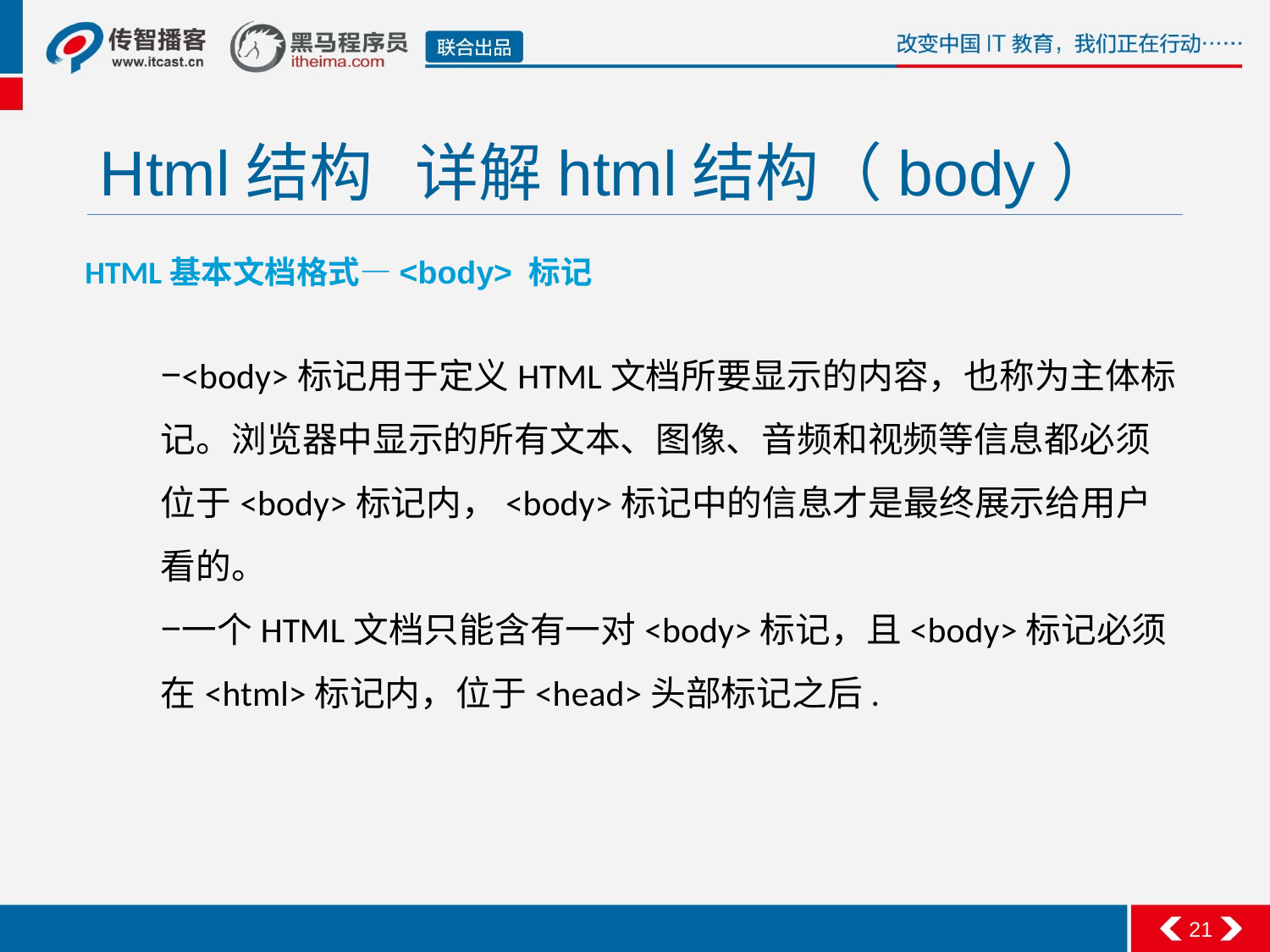

# Html结构   详解html结构（body）
HTML基本文档格式—<body> 标记
<body>标记用于定义HTML文档所要显示的内容，也称为主体标记。浏览器中显示的所有文本、图像、音频和视频等信息都必须位于<body>标记内，<body>标记中的信息才是最终展示给用户看的。
一个HTML文档只能含有一对<body>标记，且<body>标记必须在<html>标记内，位于<head>头部标记之后.

21